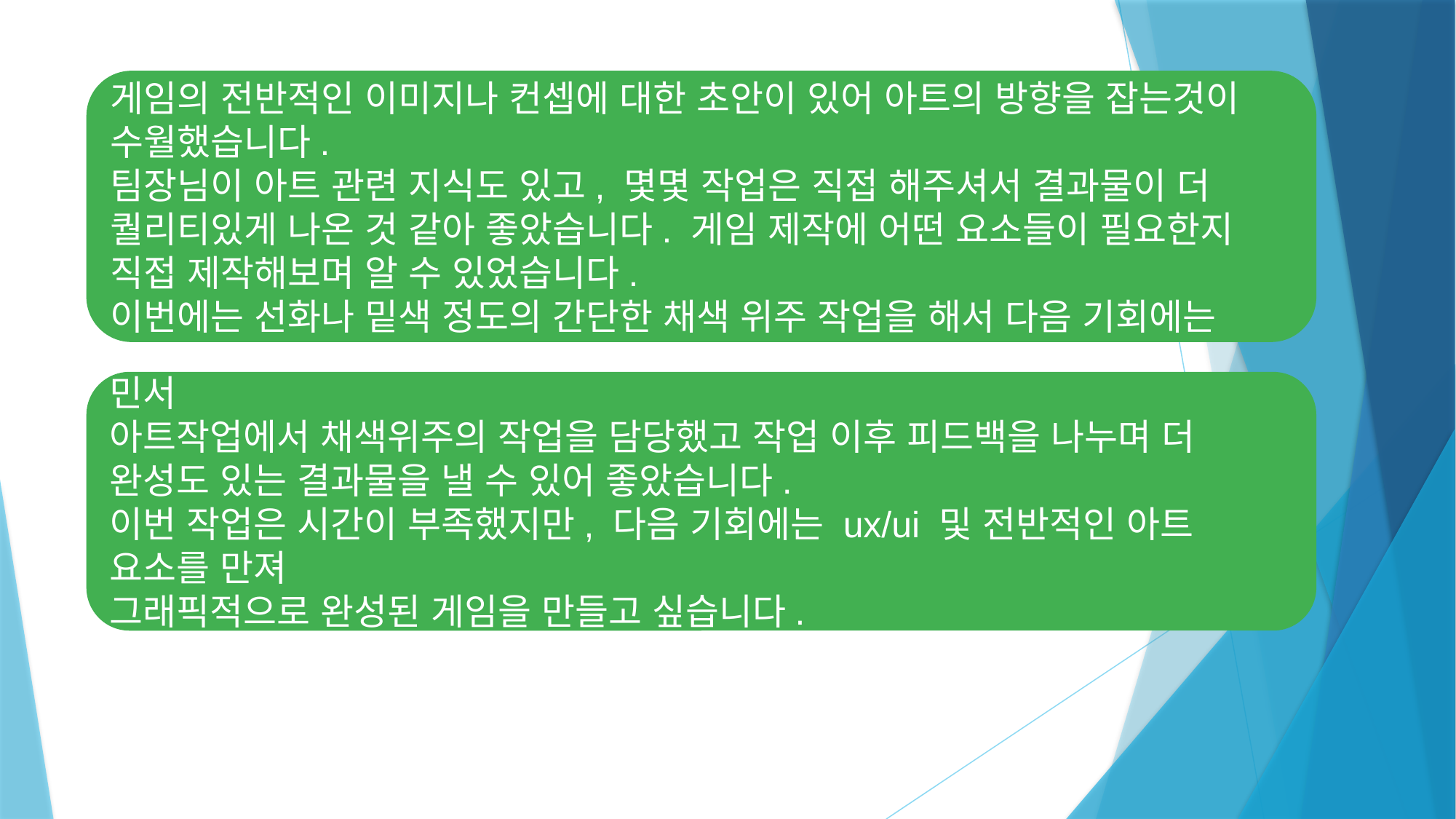

이연진
게임의 전반적인 이미지나 컨셉에 대한 초안이 있어 아트의 방향을 잡는것이 수월했습니다.
팀장님이 아트 관련 지식도 있고, 몇몇 작업은 직접 해주셔서 결과물이 더 퀄리티있게 나온 것 같아 좋았습니다. 게임 제작에 어떤 요소들이 필요한지 직접 제작해보며 알 수 있었습니다.
이번에는 선화나 밑색 정도의 간단한 채색 위주 작업을 해서 다음 기회에는 채색까지 하나의 완성물을 게임에 내보이고 싶습니다.
민서
아트작업에서 채색위주의 작업을 담당했고 작업 이후 피드백을 나누며 더 완성도 있는 결과물을 낼 수 있어 좋았습니다.
이번 작업은 시간이 부족했지만, 다음 기회에는 ux/ui 및 전반적인 아트 요소를 만져
그래픽적으로 완성된 게임을 만들고 싶습니다.